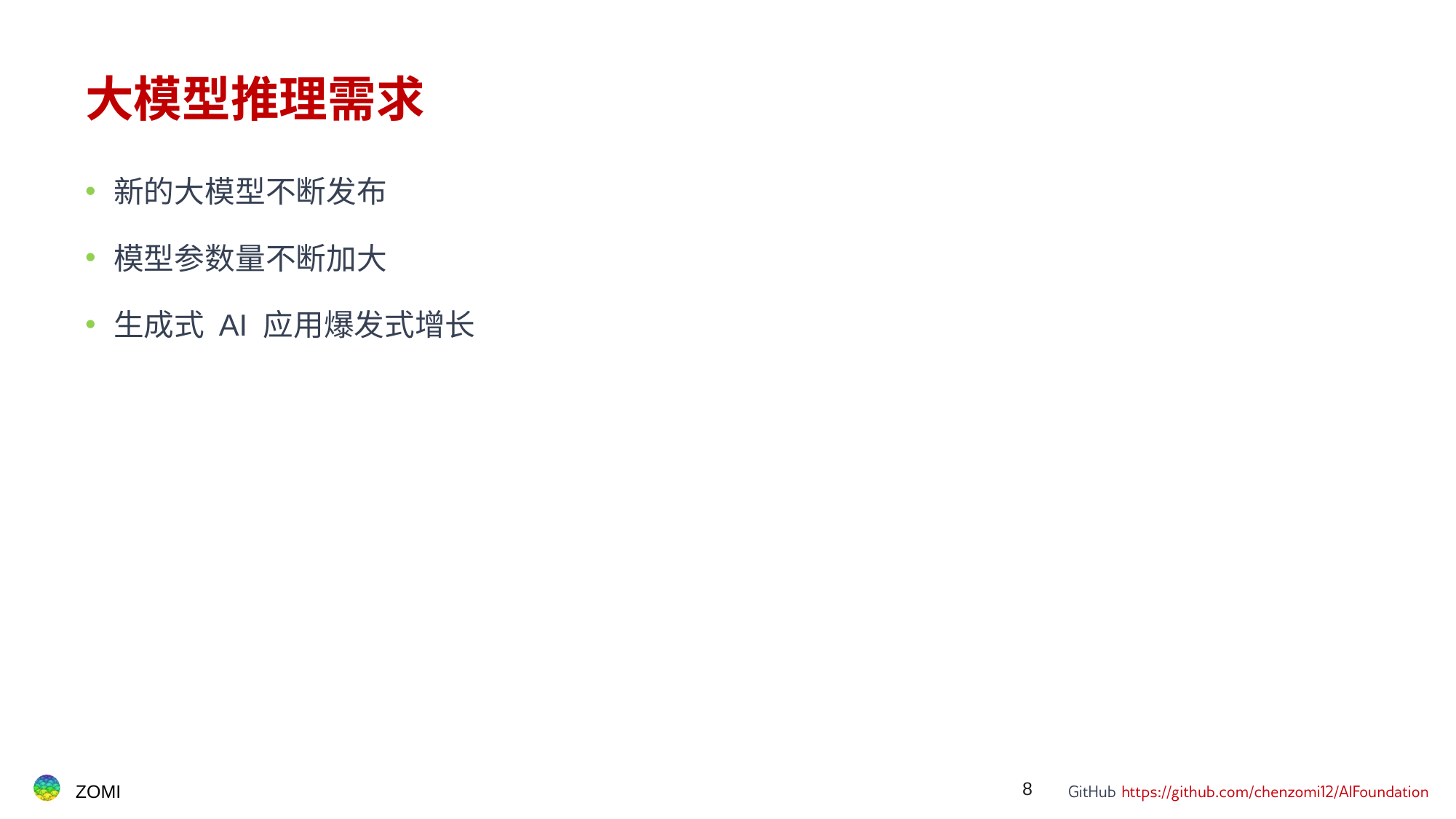

# 大模型推理需求
新的大模型不断发布
模型参数量不断加大
生成式 AI 应用爆发式增长